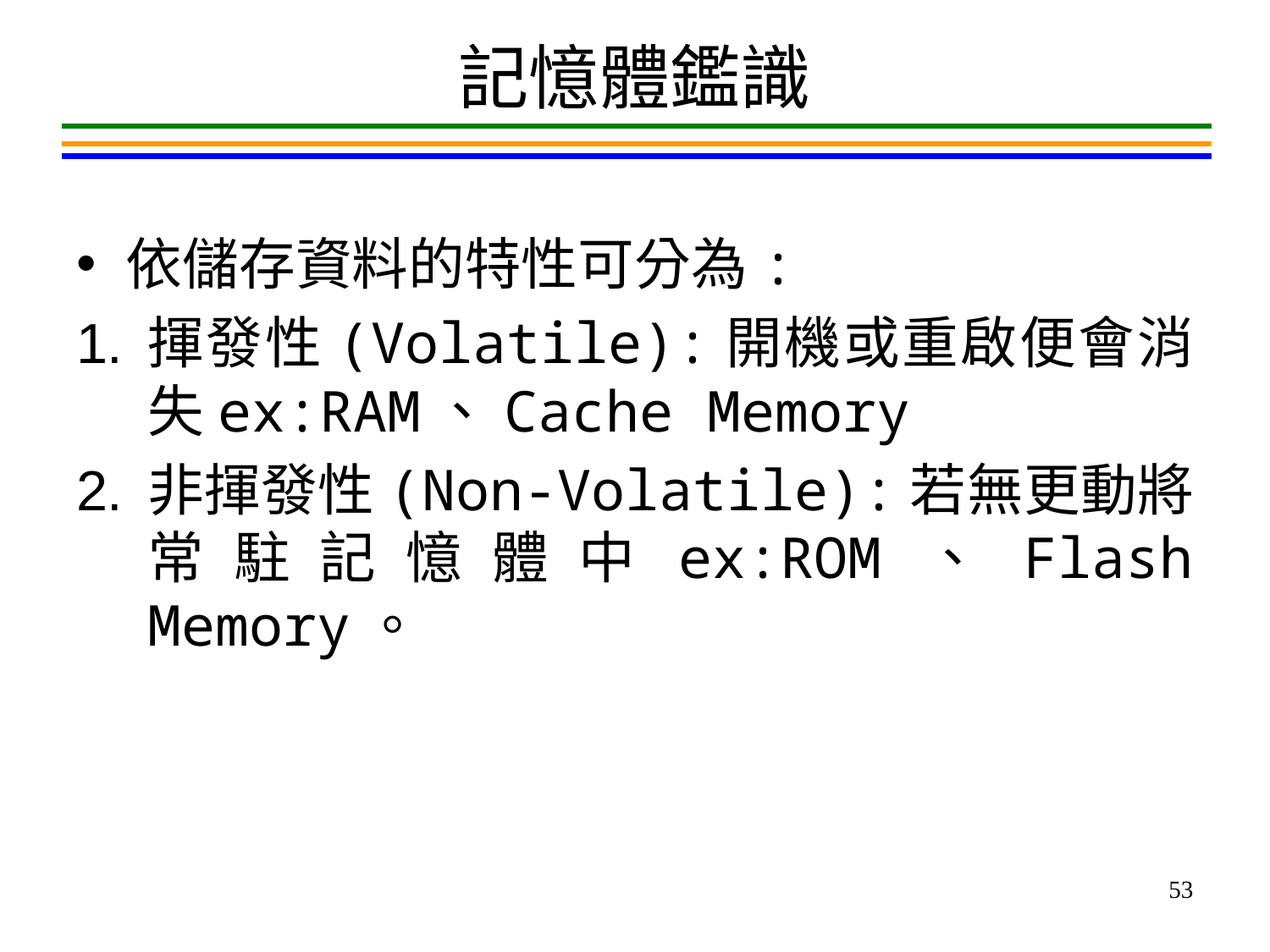

# 記憶體鑑識
依儲存資料的特性可分為:
揮發性(Volatile):開機或重啟便會消失ex:RAM、Cache Memory
非揮發性(Non-Volatile):若無更動將常駐記憶體中ex:ROM、Flash Memory。

53